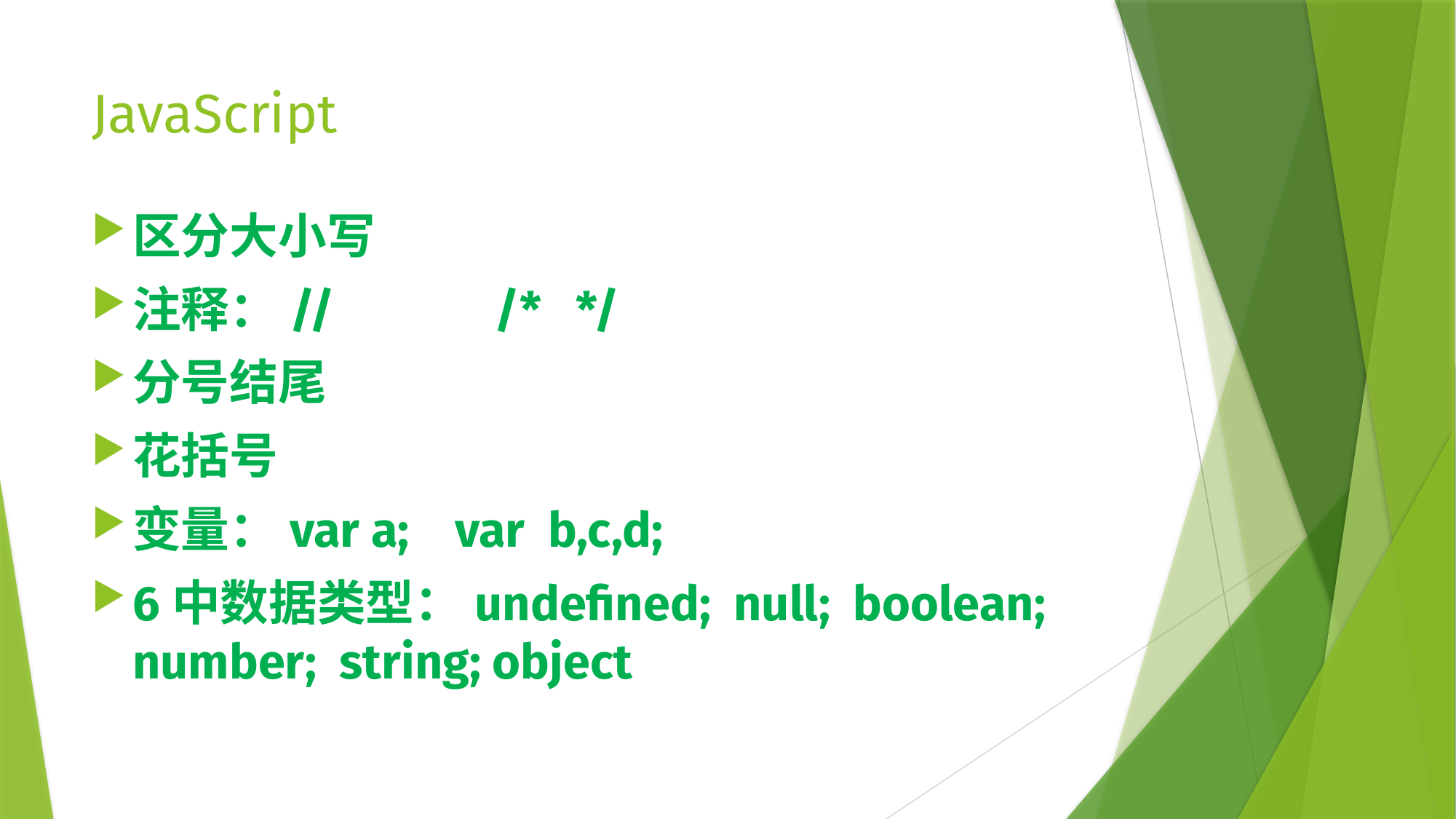

# JavaScript
区分大小写
注释：//              /*   */
分号结尾
花括号
变量：var a;    var  b,c,d;
6中数据类型：undefined;  null;  boolean;  number;  string; object